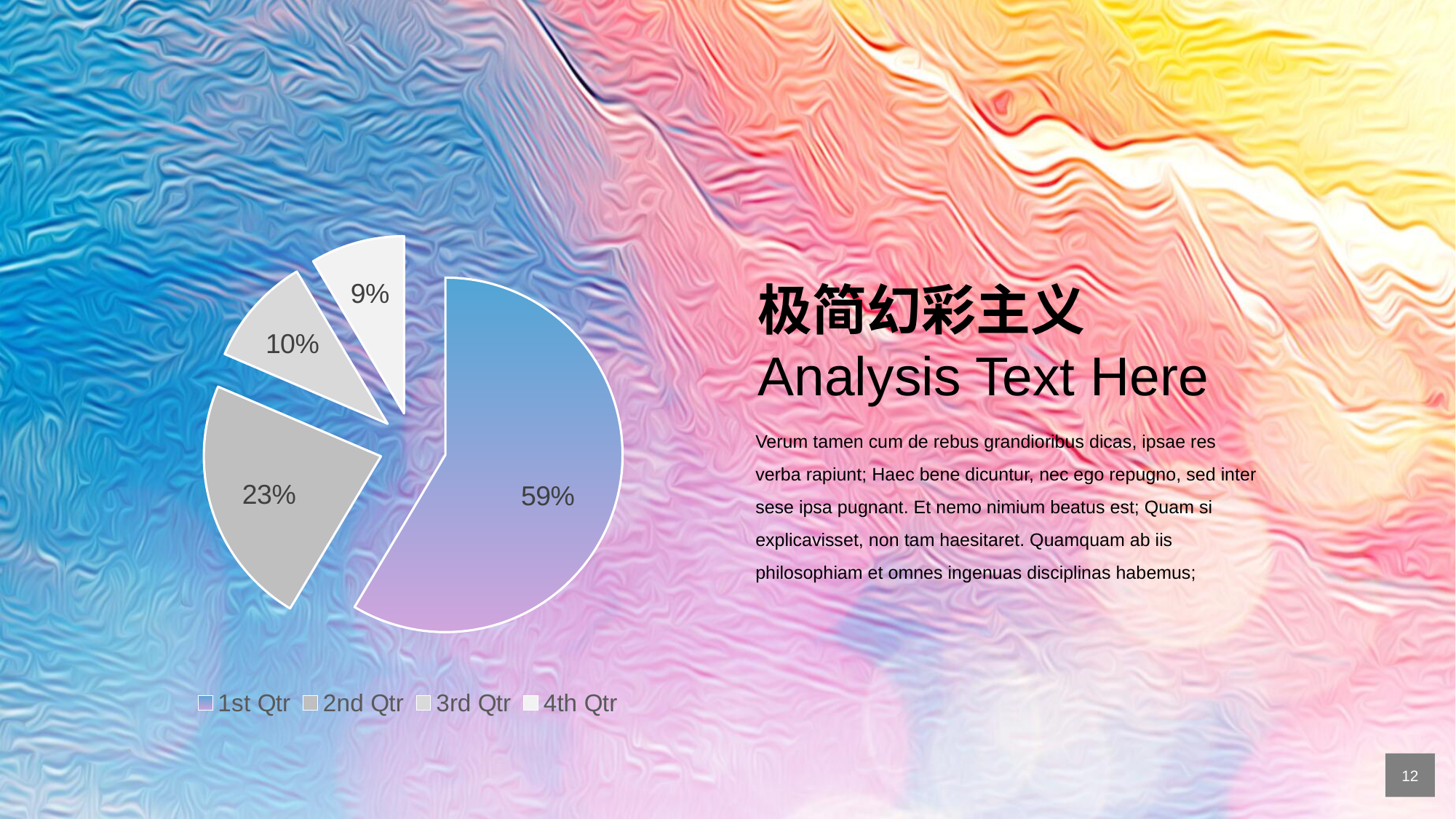

### Chart

| Category | Particulars |
|---|---|
| 1st Qtr | 8.2 |
| 2nd Qtr | 3.2 |
| 3rd Qtr | 1.4 |
| 4th Qtr | 1.2 |
极简幻彩主义
Analysis Text Here
Verum tamen cum de rebus grandioribus dicas, ipsae res verba rapiunt; Haec bene dicuntur, nec ego repugno, sed inter sese ipsa pugnant. Et nemo nimium beatus est; Quam si explicavisset, non tam haesitaret. Quamquam ab iis philosophiam et omnes ingenuas disciplinas habemus;
12